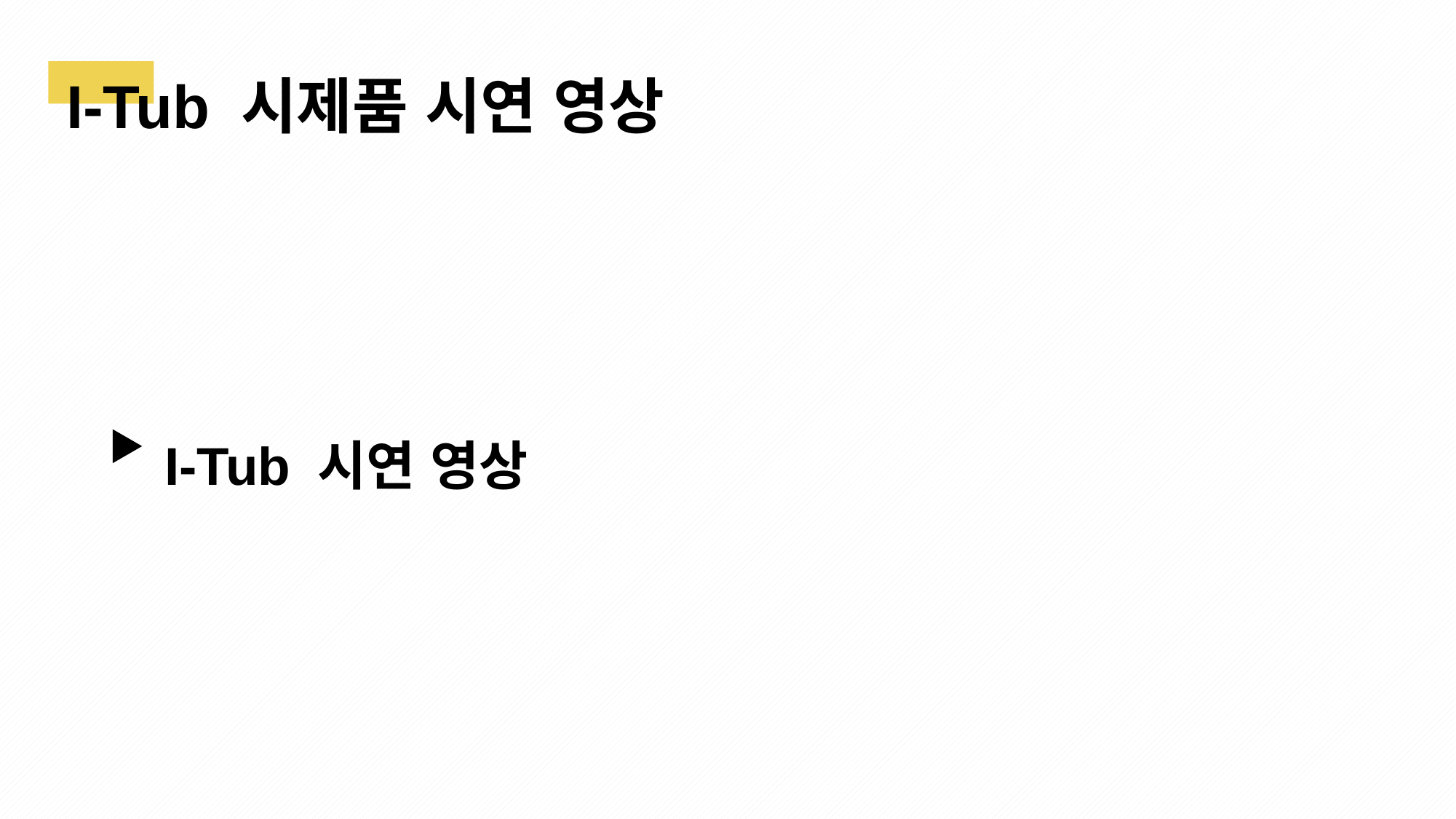

I-Tub 시제품 시연 영상
I-Tub 시연 영상